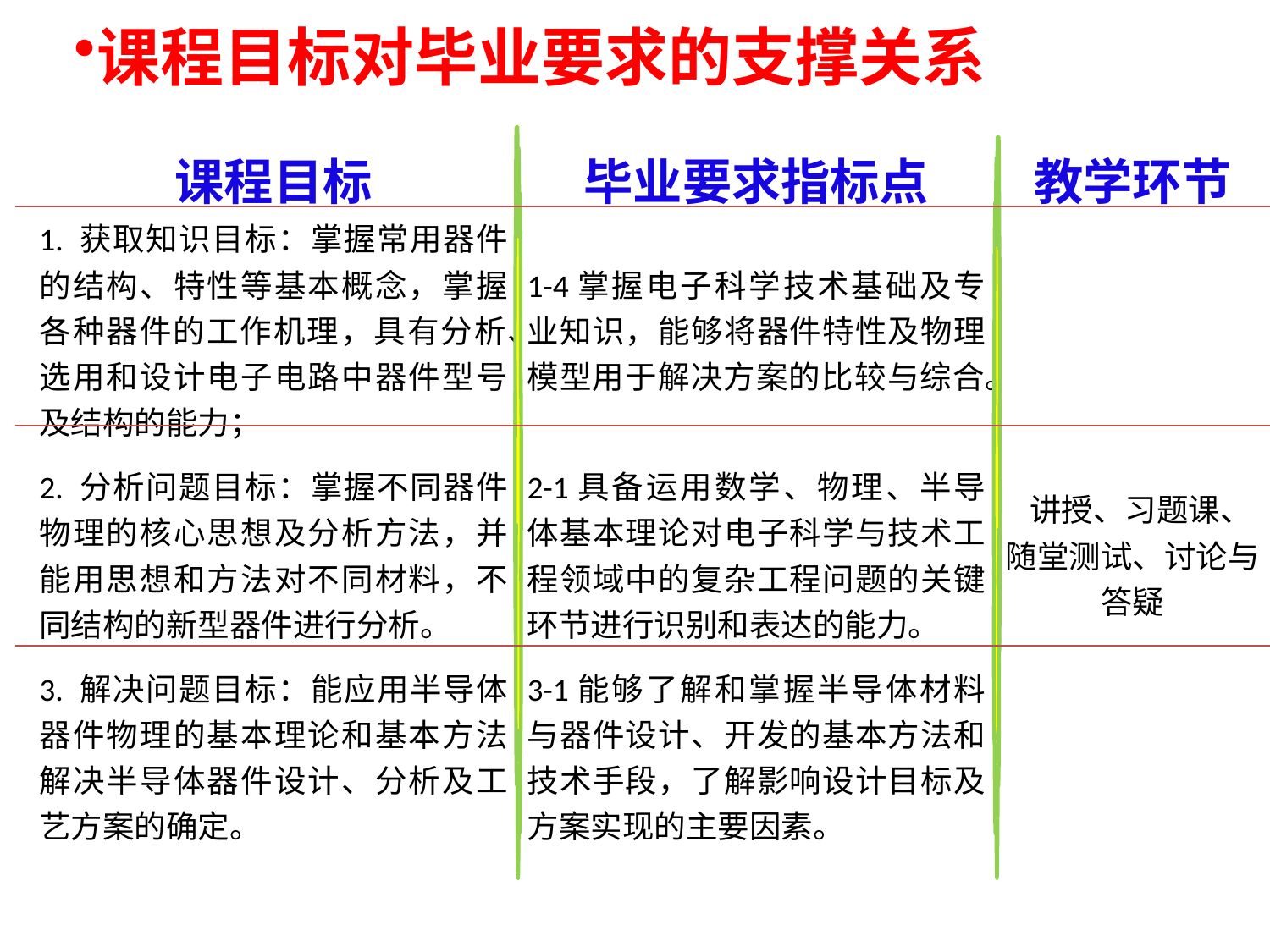

课程目标对毕业要求的支撑关系

| 课程目标 | 毕业要求指标点 | 教学环节 |
| --- | --- | --- |
| 1. 获取知识目标：掌握常用器件的结构、特性等基本概念，掌握各种器件的工作机理，具有分析、选用和设计电子电路中器件型号及结构的能力； | 1-4掌握电子科学技术基础及专业知识，能够将器件特性及物理模型用于解决方案的比较与综合。 |  |
| 2. 分析问题目标：掌握不同器件物理的核心思想及分析方法，并能用思想和方法对不同材料，不同结构的新型器件进行分析。 | 2-1具备运用数学、物理、半导体基本理论对电子科学与技术工程领域中的复杂工程问题的关键环节进行识别和表达的能力。 | 讲授、习题课、 随堂测试、讨论与答疑 |
| 3. 解决问题目标：能应用半导体器件物理的基本理论和基本方法解决半导体器件设计、分析及工艺方案的确定。 | 3-1能够了解和掌握半导体材料与器件设计、开发的基本方法和技术手段，了解影响设计目标及方案实现的主要因素。 |  |
17